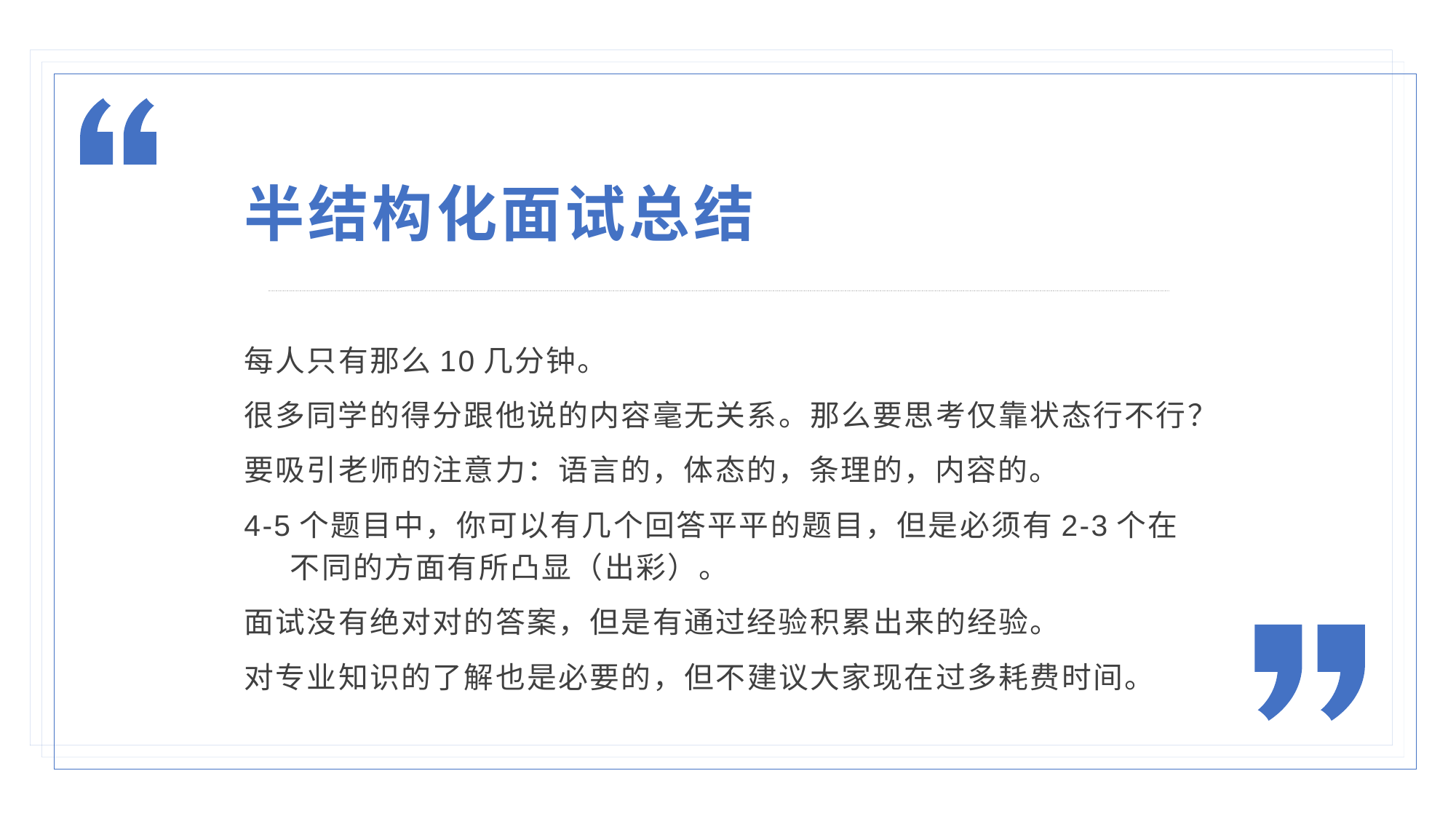

半结构化面试总结
每人只有那么10几分钟。
很多同学的得分跟他说的内容毫无关系。那么要思考仅靠状态行不行？
要吸引老师的注意力：语言的，体态的，条理的，内容的。
4-5个题目中，你可以有几个回答平平的题目，但是必须有2-3个在不同的方面有所凸显（出彩）。
面试没有绝对对的答案，但是有通过经验积累出来的经验。
对专业知识的了解也是必要的，但不建议大家现在过多耗费时间。